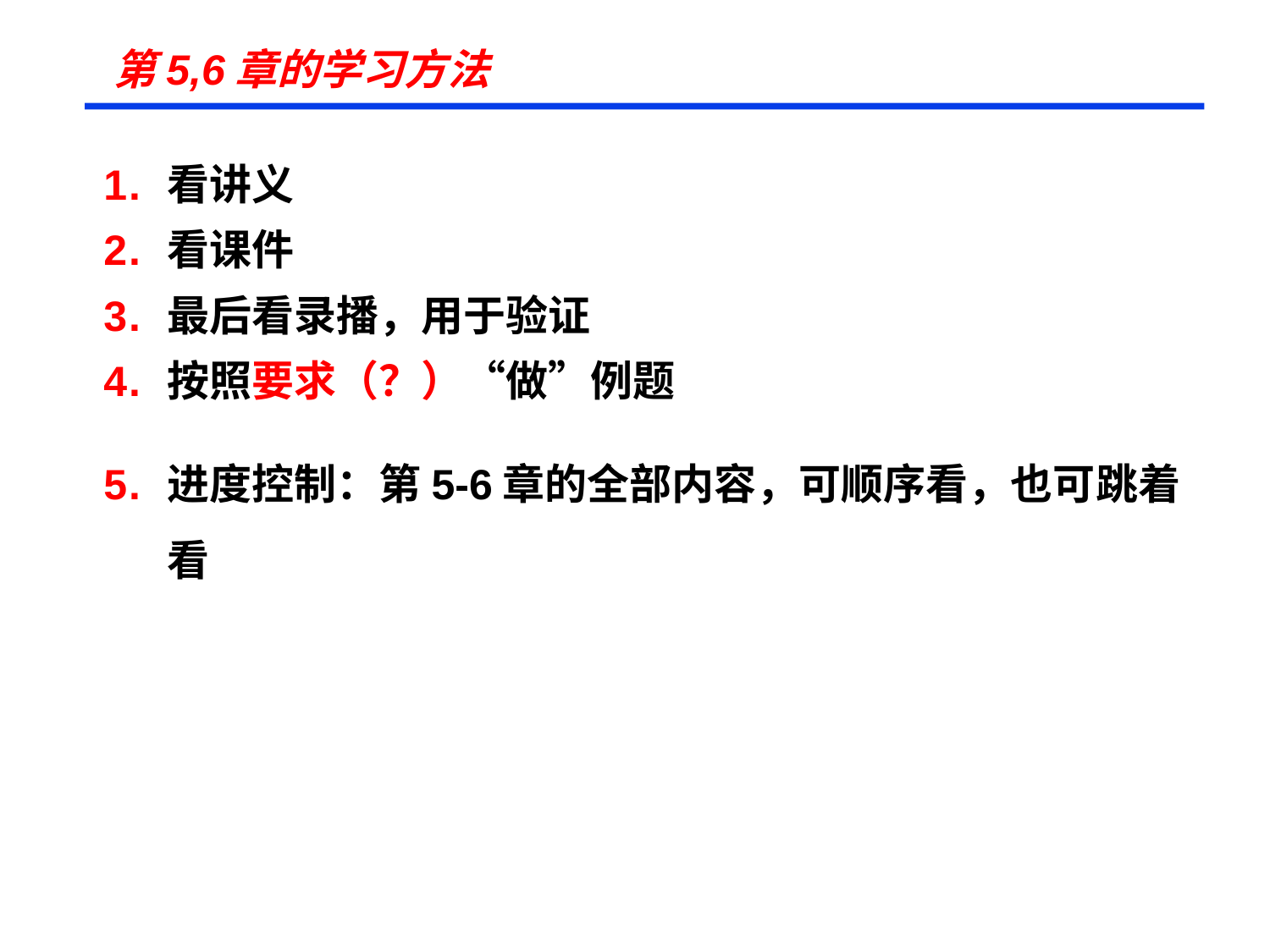

# 第5,6章的学习方法
看讲义
看课件
最后看录播，用于验证
按照要求（？）“做”例题
进度控制：第5-6章的全部内容，可顺序看，也可跳着看